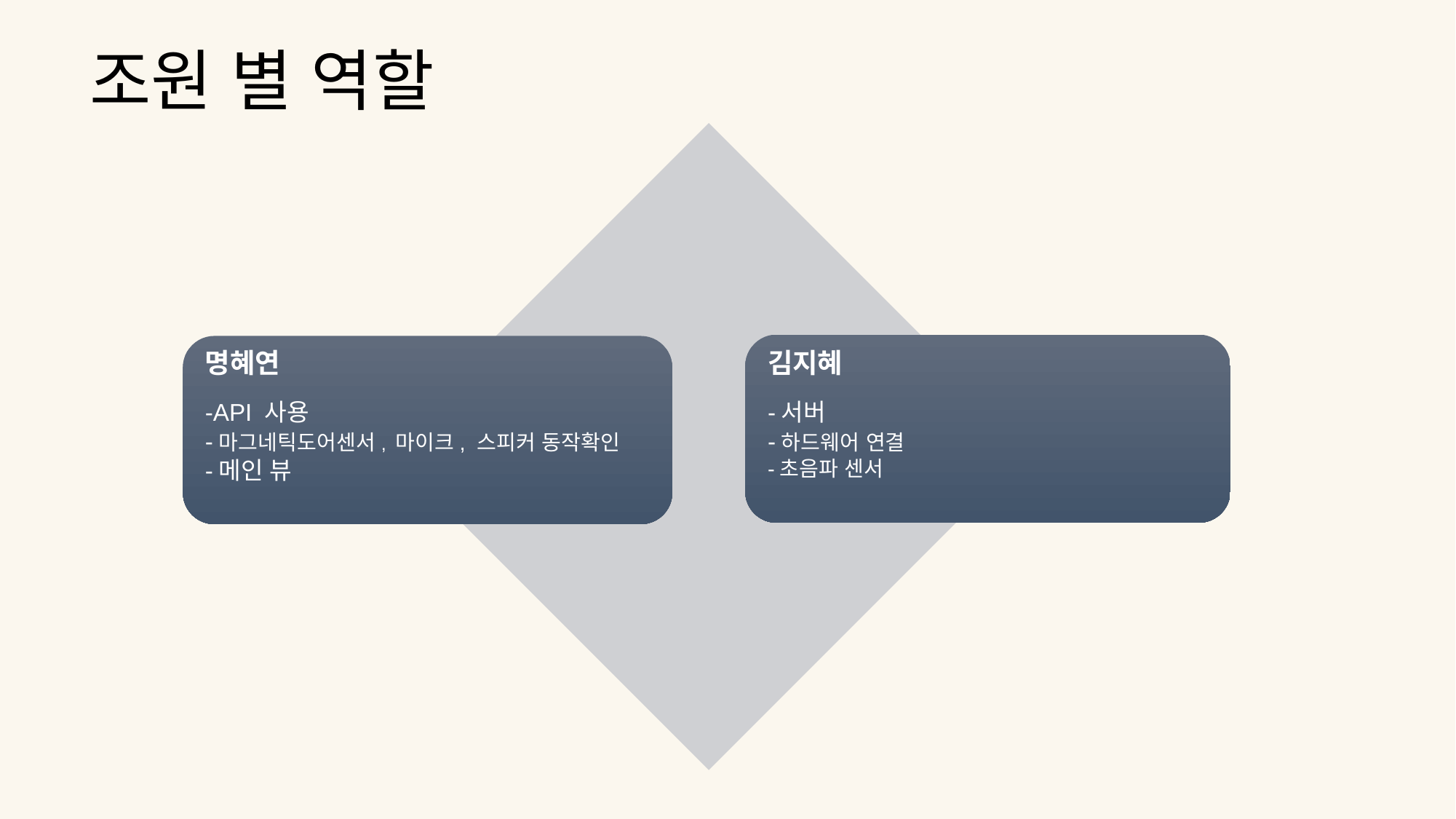

조원 별 역할

명혜연

-API 사용
-마그네틱도어센서, 마이크, 스피커 동작확인
-메인 뷰
김지혜

-서버
-하드웨어 연결
-초음파 센서